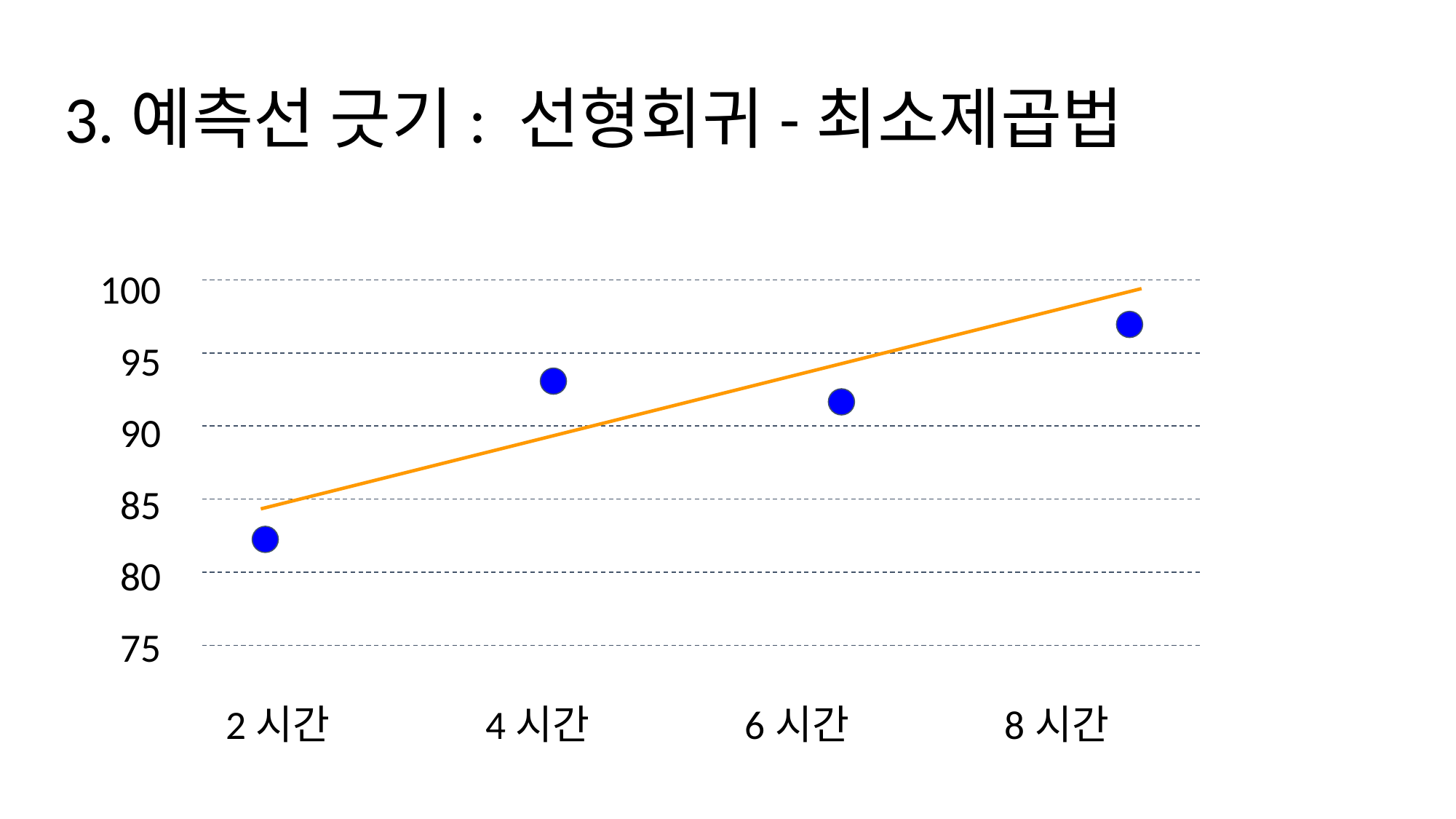

# 3.예측선 긋기: 선형회귀-최소제곱법
100

95

90
85

80
75
 2시간                4시간                6시간                8시간